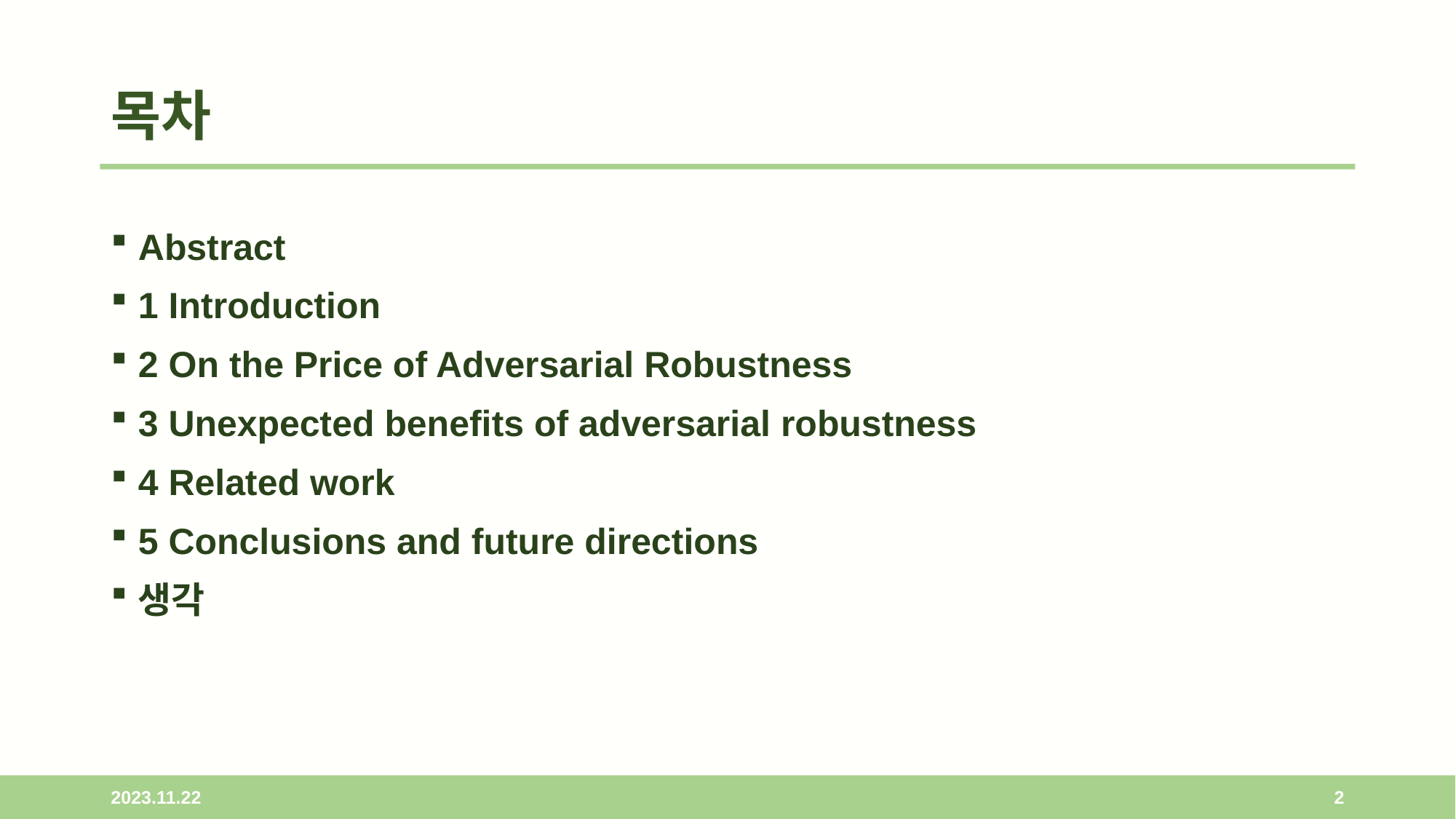

# 목차
Abstract
1 Introduction
2 On the Price of Adversarial Robustness
3 Unexpected benefits of adversarial robustness
4 Related work
5 Conclusions and future directions
생각
2023.11.22
2